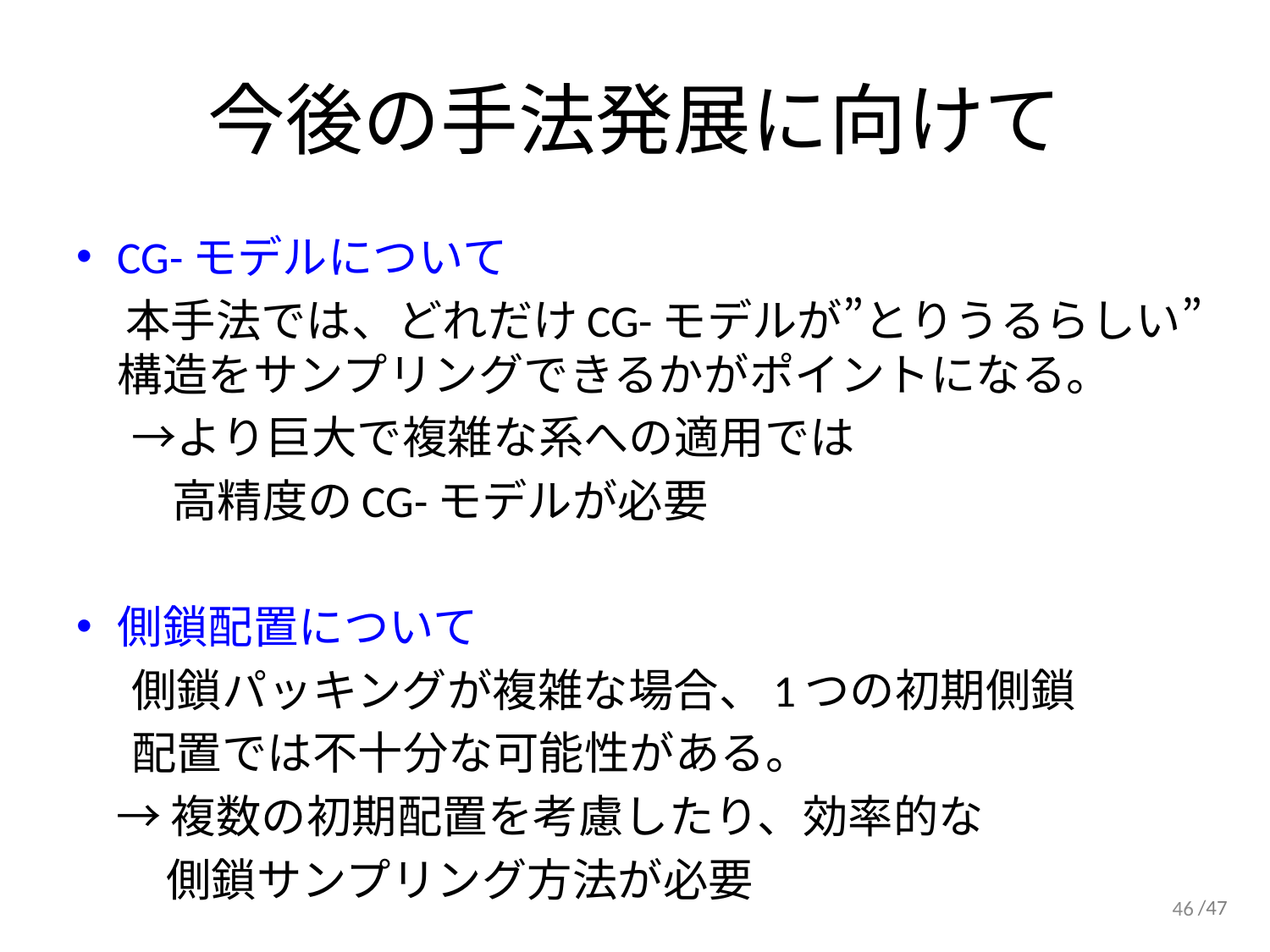

# 今後の手法発展に向けて
CG-モデルについて
    本手法では、どれだけCG-モデルが”とりうるらしい”構造をサンプリングできるかがポイントになる。
　 →より巨大で複雑な系への適用では
　     高精度のCG-モデルが必要

側鎖配置について
　 側鎖パッキングが複雑な場合、1つの初期側鎖
　 配置では不十分な可能性がある。
    →複数の初期配置を考慮したり、効率的な
        側鎖サンプリング方法が必要

46